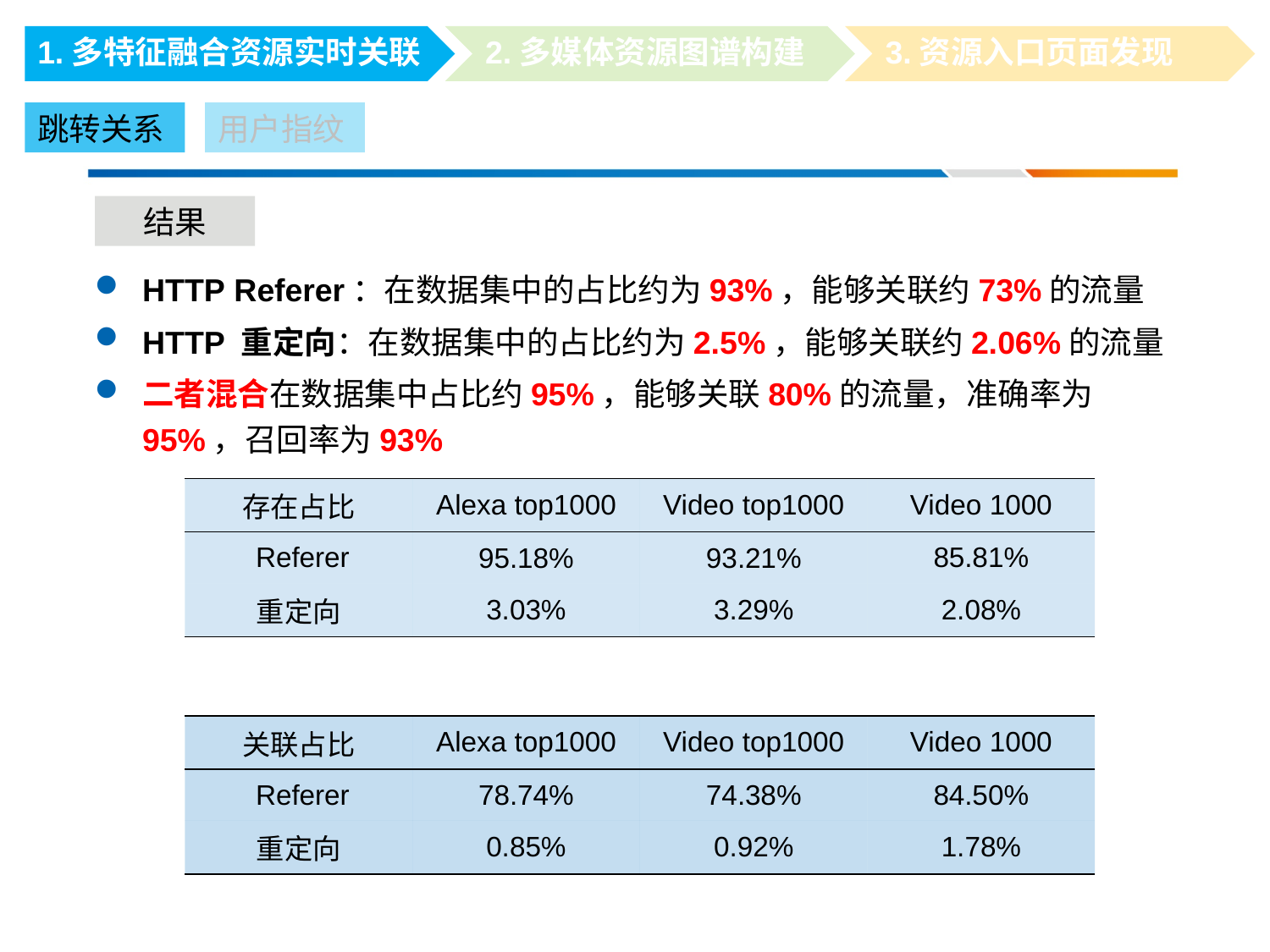

1.多特征融合资源实时关联
2.多媒体资源图谱构建

3.资源入口页面发现

跳转关系
用户指纹
结果
| 消息: | 描述 |
| --- | --- |
| 300 Multiple Choices | 多重选择链接列表。用户可以选择某链接到达目的地。 |
| 301 Moved Permanently | 所请求的页面已经转移至新的url。 |
| 302 Found | 所请求的页面已经临时转移至新的url。 |
| 303 See Other | 所请求的页面可在别的url下被找到。 |
| 304 Not Modified | 未按预期修改文档。服务器告诉客户，原来缓冲的文档还可以继续使用。 |
| 305 Use Proxy | 客户请求的文档应该通过Location头所指明的代理服务器提取。 |
| 306 Unused | 此代码被用于前一版本。目前已不再使用，但是代码依然被保留。 |
| 307 Temporary Redirect | 被请求的页面已经临时移至新的url |
HTTP Referer：在数据集中的占比约为93%，能够关联约73%的流量
HTTP 重定向：在数据集中的占比约为2.5%，能够关联约2.06%的流量
二者混合在数据集中占比约95%，能够关联80%的流量，准确率为95%，召回率为93%

| 存在占比 | Alexa top1000 | Video top1000 | Video 1000 |
| --- | --- | --- | --- |
| Referer | 95.18% | 93.21% | 85.81% |
| 重定向 | 3.03% | 3.29% | 2.08% |
| 关联占比 | Alexa top1000 | Video top1000 | Video 1000 |
| --- | --- | --- | --- |
| Referer | 78.74% | 74.38% | 84.50% |
| 重定向 | 0.85% | 0.92% | 1.78% |